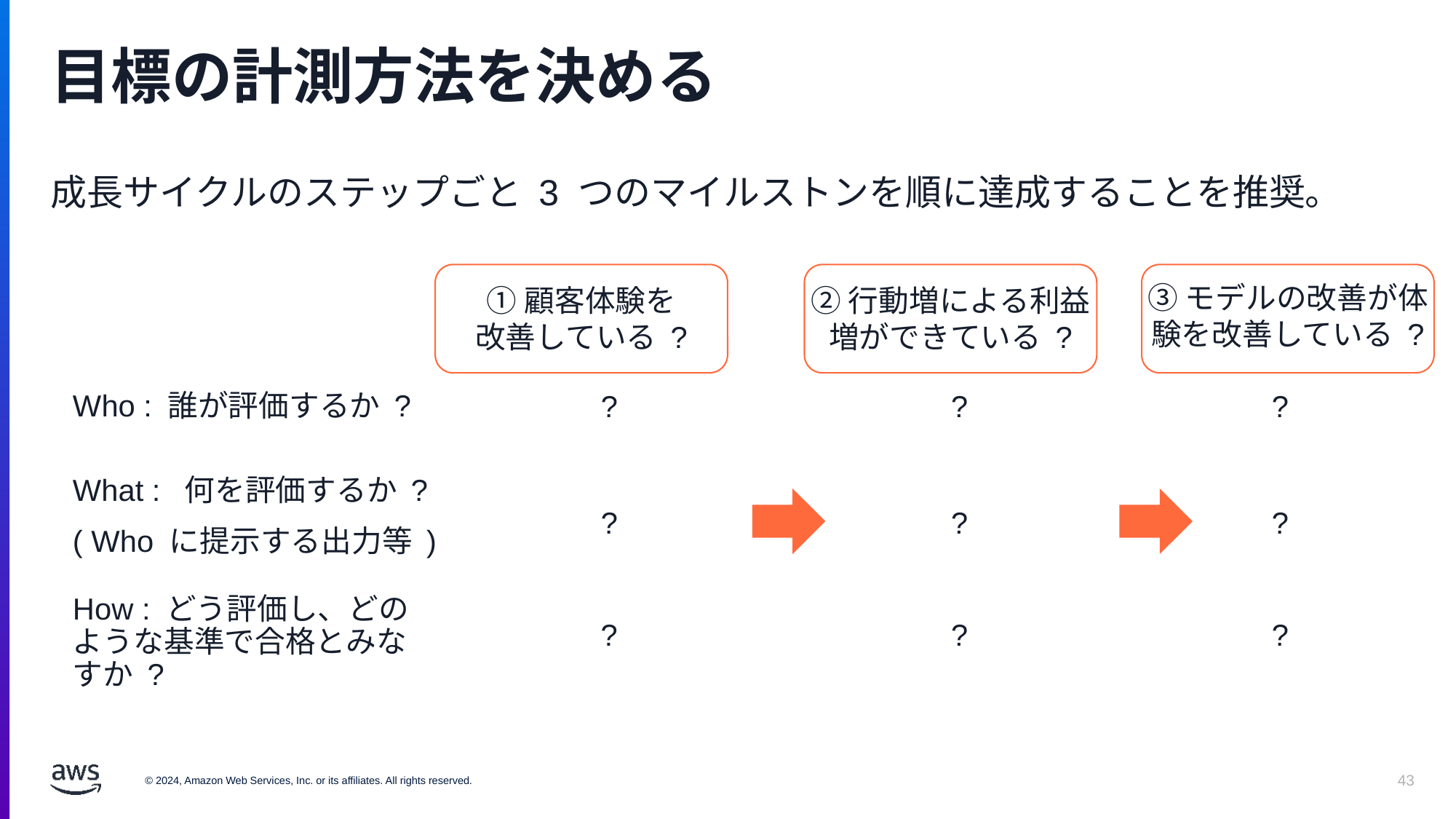

# 目標の計測方法を決める
成長サイクルのステップごと 3 つのマイルストンを順に達成することを推奨。

③モデルの改善が体験を改善している ?
①顧客体験を
改善している ?
②行動増による利益増ができている ?
Who : 誰が評価するか ?
?
?
?
What :  何を評価するか ?
( Who に提示する出力等 )

?
?
?
How : どう評価し、どのような基準で合格とみなすか ?
?
?
?
43